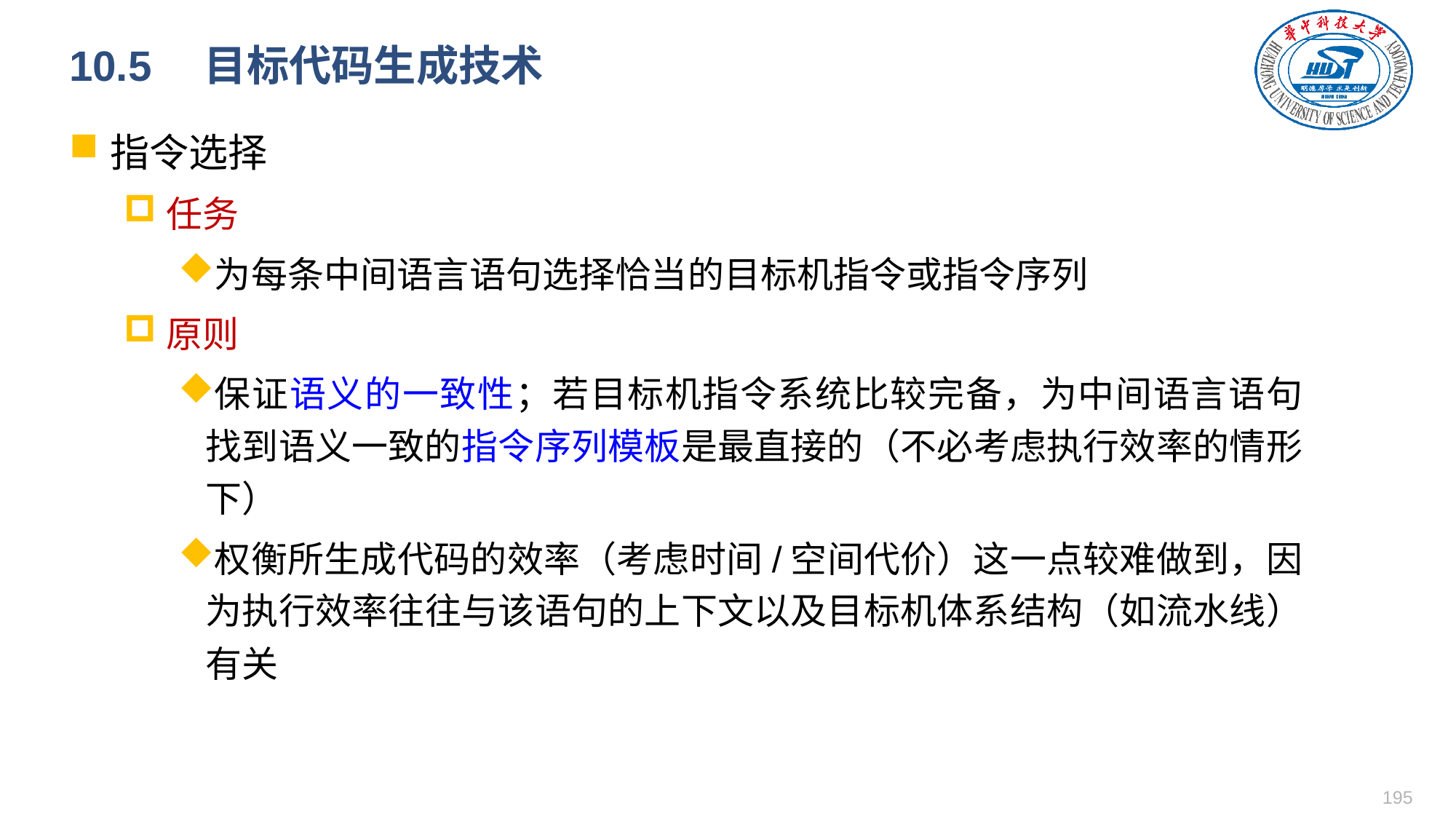

# 10.5　目标代码生成技术
指令选择
任务
为每条中间语言语句选择恰当的目标机指令或指令序列
原则
保证语义的一致性；若目标机指令系统比较完备，为中间语言语句找到语义一致的指令序列模板是最直接的（不必考虑执行效率的情形下）
权衡所生成代码的效率（考虑时间/空间代价）这一点较难做到，因为执行效率往往与该语句的上下文以及目标机体系结构（如流水线）有关

195